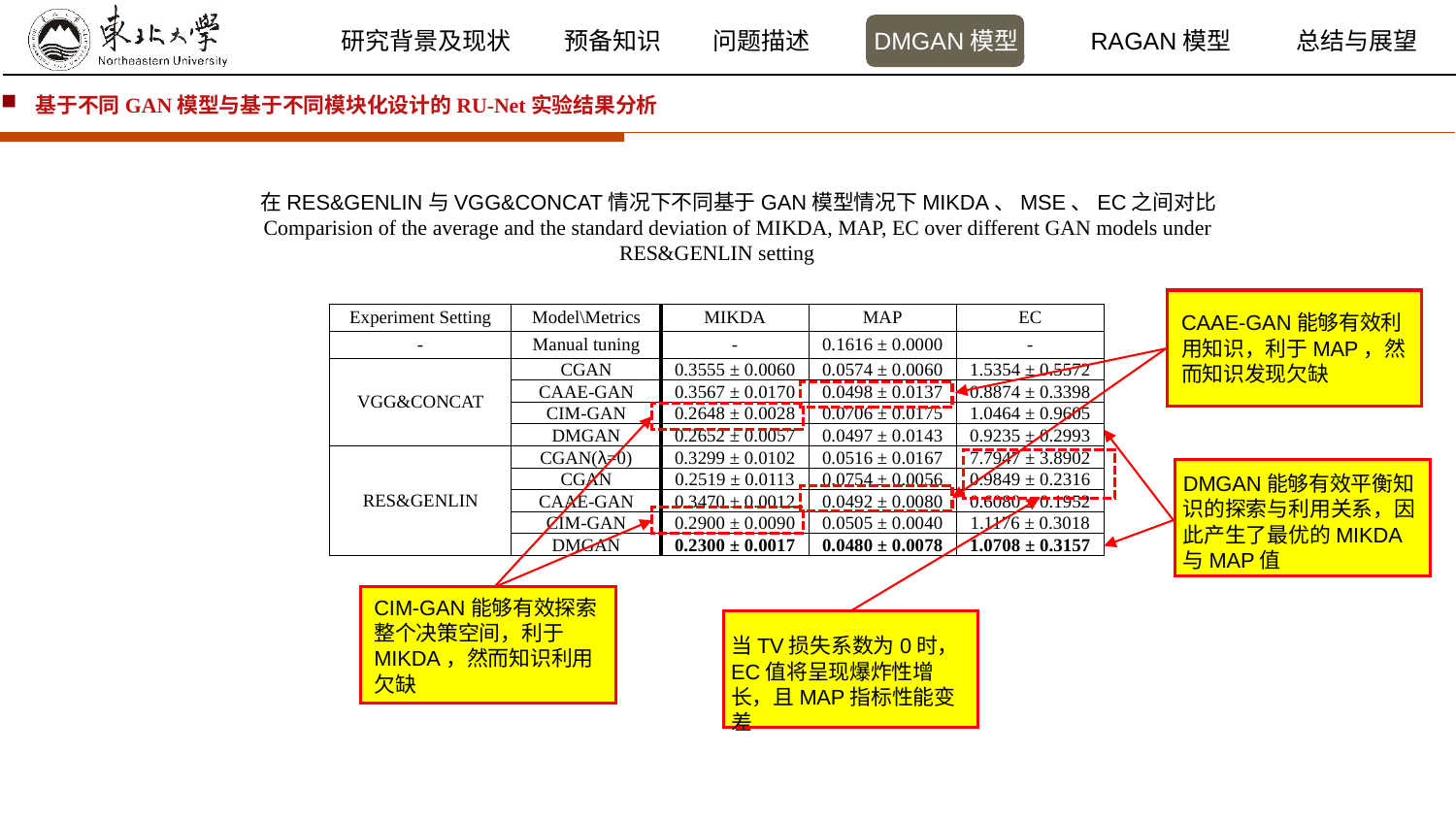

基于不同GAN模型与基于不同模块化设计的RU-Net实验结果分析

在RES&GENLIN与VGG&CONCAT情况下不同基于GAN模型情况下MIKDA、MSE、EC之间对比
Comparision of the average and the standard deviation of MIKDA, MAP, EC over different GAN models under RES&GENLIN setting

CAAE-GAN能够有效利用知识，利于MAP，然而知识发现欠缺
| Experiment Setting | Model\Metrics | MIKDA | MAP | EC |
| --- | --- | --- | --- | --- |
| - | Manual tuning | - | 0.1616 ± 0.0000 | - |
| VGG&CONCAT | CGAN | 0.3555 ± 0.0060 | 0.0574 ± 0.0060 | 1.5354 ± 0.5572 |
|  | CAAE-GAN | 0.3567 ± 0.0170 | 0.0498 ± 0.0137 | 0.8874 ± 0.3398 |
|  | CIM-GAN | 0.2648 ± 0.0028 | 0.0706 ± 0.0175 | 1.0464 ± 0.9605 |
|  | DMGAN | 0.2652 ± 0.0057 | 0.0497 ± 0.0143 | 0.9235 ± 0.2993 |
| RES&GENLIN | CGAN(λ=0) | 0.3299 ± 0.0102 | 0.0516 ± 0.0167 | 7.7947 ± 3.8902 |
|  | CGAN | 0.2519 ± 0.0113 | 0.0754 ± 0.0056 | 0.9849 ± 0.2316 |
|  | CAAE-GAN | 0.3470 ± 0.0012 | 0.0492 ± 0.0080 | 0.6080 ± 0.1952 |
|  | CIM-GAN | 0.2900 ± 0.0090 | 0.0505 ± 0.0040 | 1.1176 ± 0.3018 |
|  | DMGAN | 0.2300 ± 0.0017 | 0.0480 ± 0.0078 | 1.0708 ± 0.3157 |

DMGAN能够有效平衡知识的探索与利用关系，因此产生了最优的MIKDA与MAP值

CIM-GAN能够有效探索整个决策空间，利于MIKDA，然而知识利用欠缺

当TV损失系数为0时，EC值将呈现爆炸性增长，且MAP指标性能变差